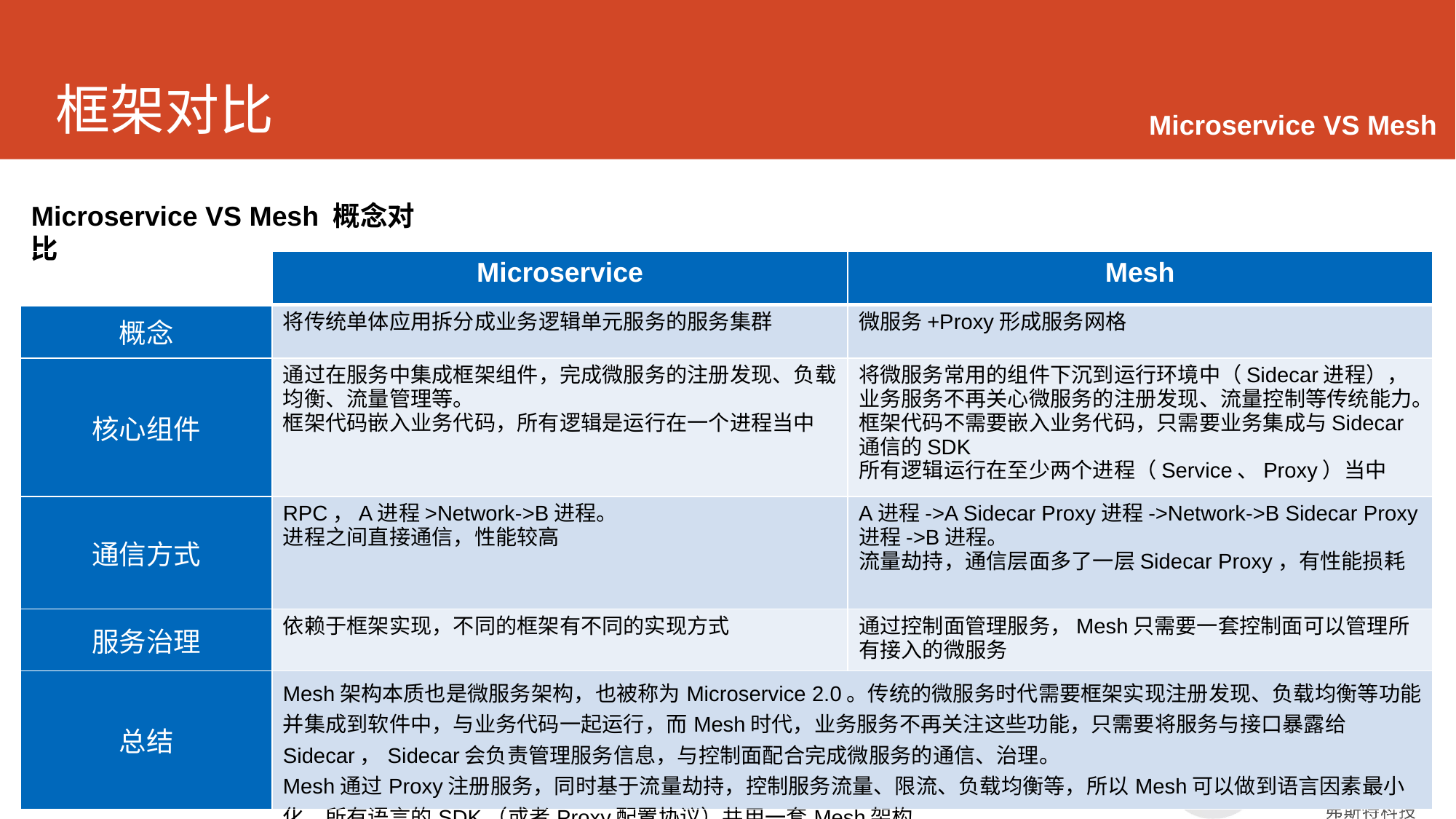

# 框架对比
Microservice VS Mesh
Microservice VS Mesh 概念对比
|  | Microservice | Mesh |
| --- | --- | --- |
| 概念 | 将传统单体应用拆分成业务逻辑单元服务的服务集群 | 微服务+Proxy形成服务网格 |
| 核心组件 | 通过在服务中集成框架组件，完成微服务的注册发现、负载均衡、流量管理等。 框架代码嵌入业务代码，所有逻辑是运行在一个进程当中 | 将微服务常用的组件下沉到运行环境中（Sidecar进程），业务服务不再关心微服务的注册发现、流量控制等传统能力。 框架代码不需要嵌入业务代码，只需要业务集成与Sidecar通信的SDK 所有逻辑运行在至少两个进程（Service、Proxy）当中 |
| 通信方式 | RPC，A进程>Network->B进程。 进程之间直接通信，性能较高 | A进程->A Sidecar Proxy进程->Network->B Sidecar Proxy进程->B进程。 流量劫持，通信层面多了一层Sidecar Proxy，有性能损耗 |
| 服务治理 | 依赖于框架实现，不同的框架有不同的实现方式 | 通过控制面管理服务，Mesh只需要一套控制面可以管理所有接入的微服务 |
| 总结 | Mesh架构本质也是微服务架构，也被称为Microservice 2.0。传统的微服务时代需要框架实现注册发现、负载均衡等功能并集成到软件中，与业务代码一起运行，而Mesh时代，业务服务不再关注这些功能，只需要将服务与接口暴露给Sidecar，Sidecar会负责管理服务信息，与控制面配合完成微服务的通信、治理。 Mesh通过Proxy注册服务，同时基于流量劫持，控制服务流量、限流、负载均衡等，所以Mesh可以做到语言因素最小化，所有语言的SDK（或者Proxy配置协议）共用一套Mesh架构。 | 商业应用首选稳定、活跃、支持配套好的框架 |